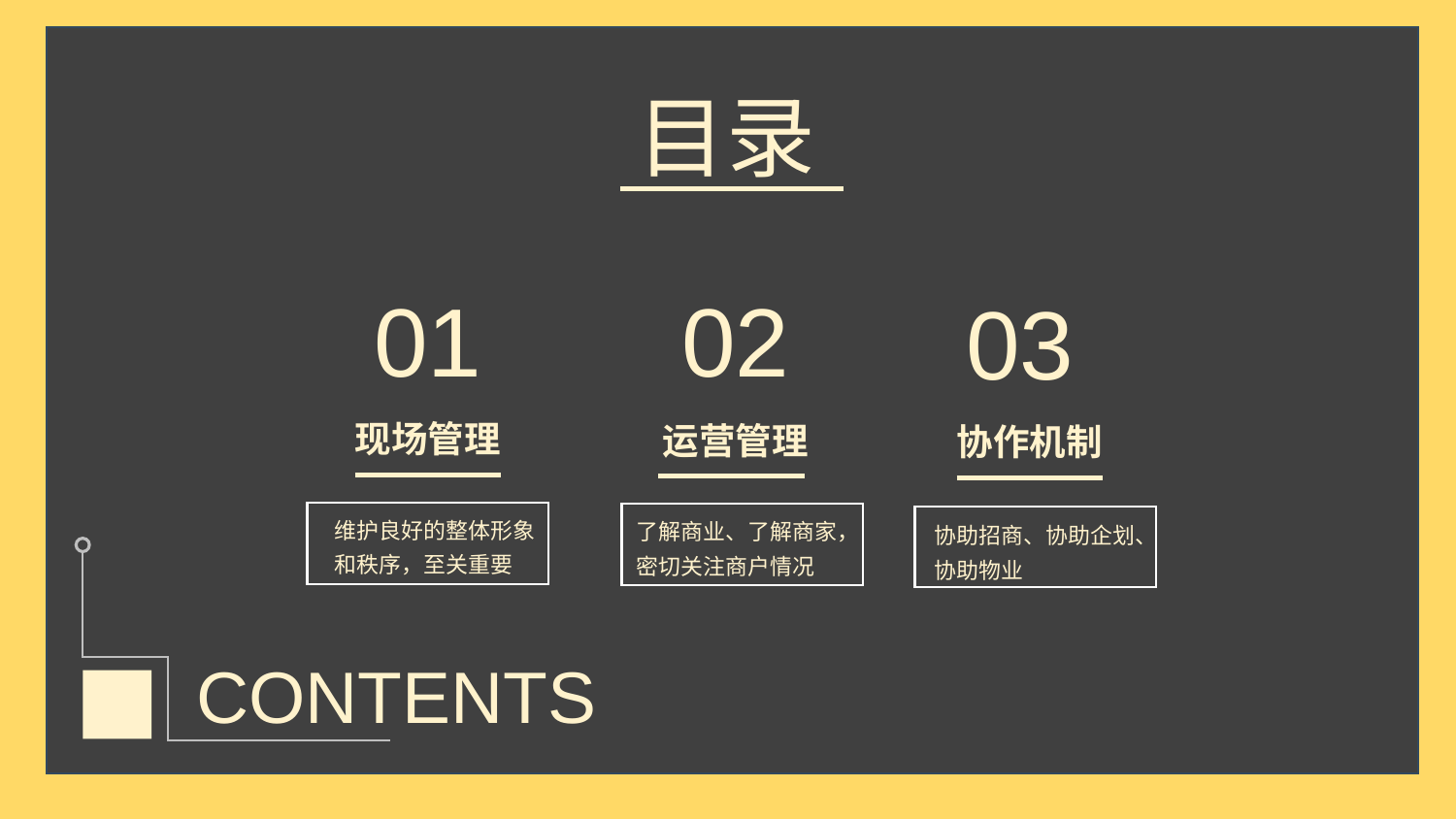

目录
02
01
03
现场管理
运营管理
协作机制

维护良好的整体形象和秩序，至关重要

了解商业、了解商家，密切关注商户情况

协助招商、协助企划、协助物业

CONTENTS